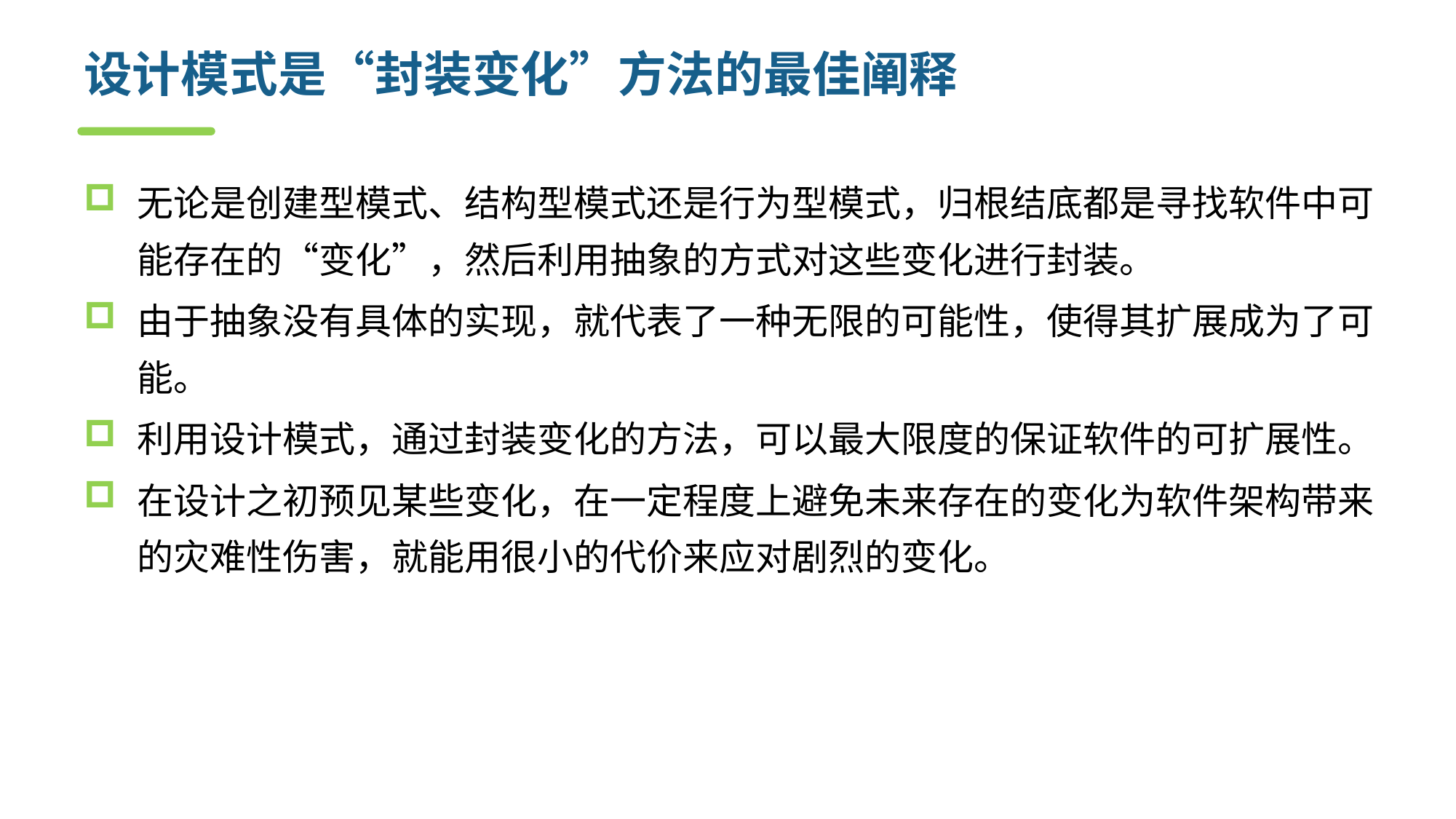

# 设计模式是“封装变化”方法的最佳阐释
无论是创建型模式、结构型模式还是行为型模式，归根结底都是寻找软件中可能存在的“变化”，然后利用抽象的方式对这些变化进行封装。
由于抽象没有具体的实现，就代表了一种无限的可能性，使得其扩展成为了可能。
利用设计模式，通过封装变化的方法，可以最大限度的保证软件的可扩展性。
在设计之初预见某些变化，在一定程度上避免未来存在的变化为软件架构带来的灾难性伤害，就能用很小的代价来应对剧烈的变化。
237